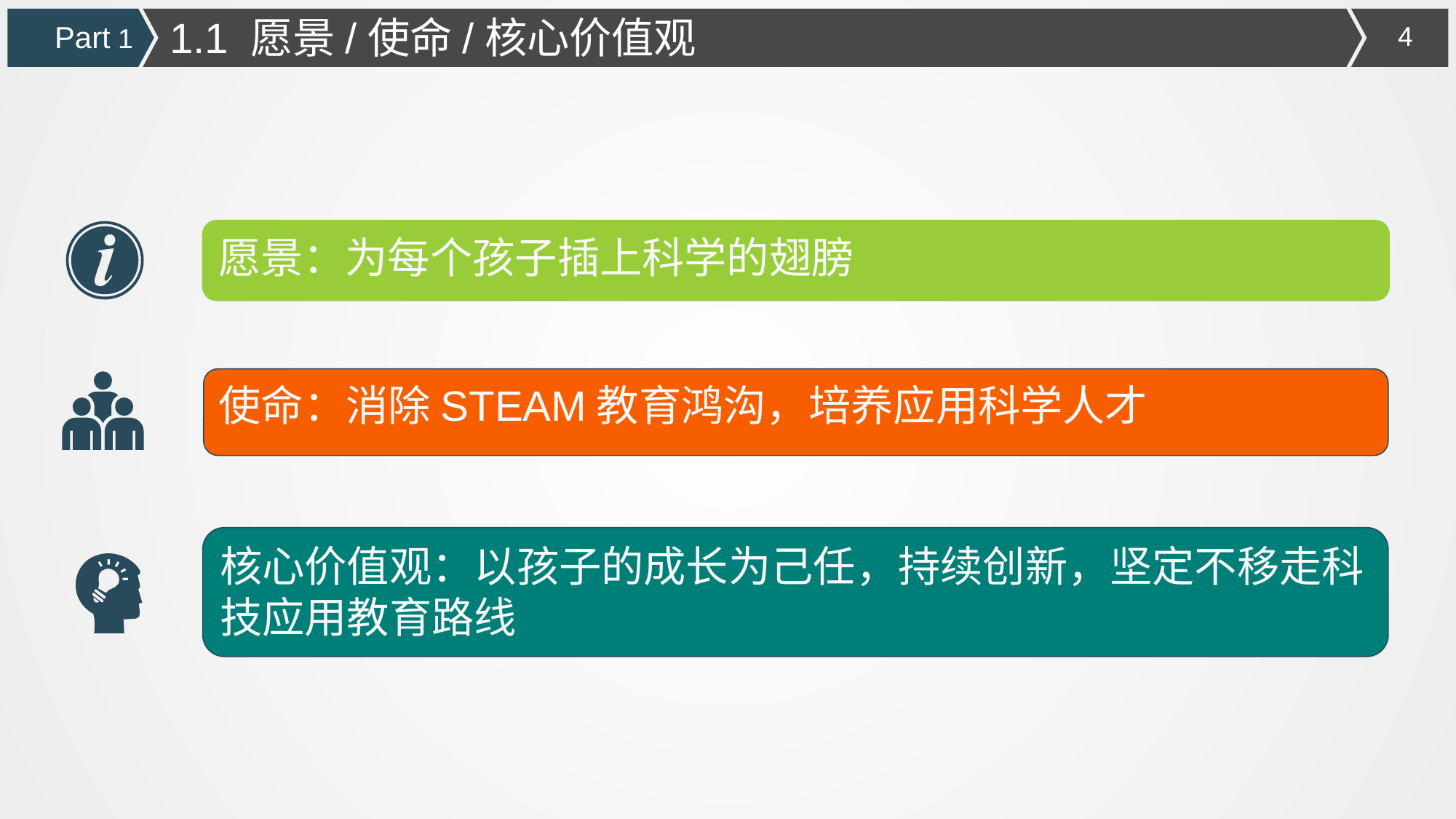

1.1 愿景/使命/核心价值观
Part 1

愿景：为每个孩子插上科学的翅膀

使命：消除STEAM教育鸿沟，培养应用科学人才

核心价值观：以孩子的成长为己任，持续创新，坚定不移走科技应用教育路线